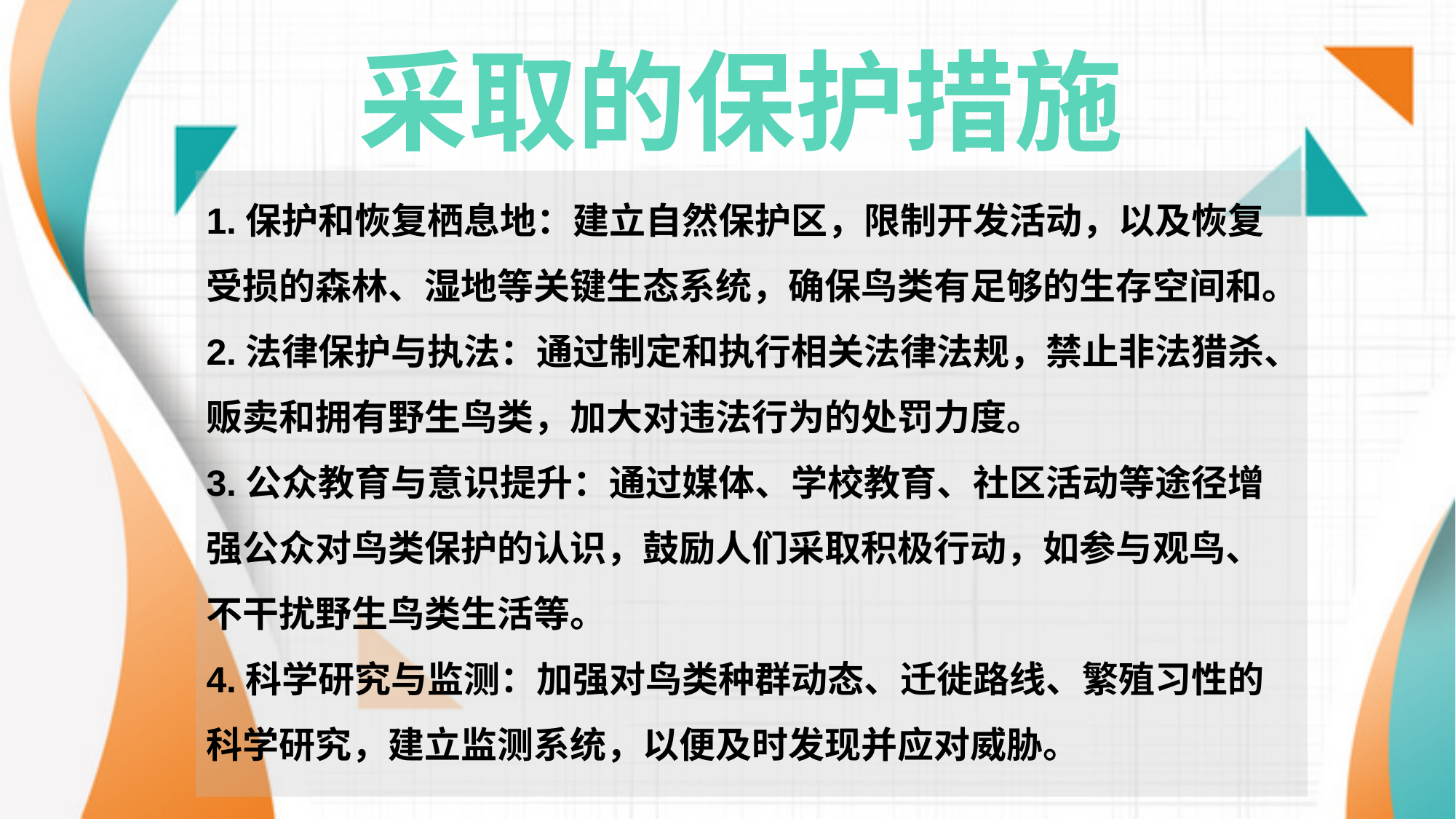

采取的保护措施
1.保护和恢复栖息地：建立自然保护区，限制开发活动，以及恢复受损的森林、湿地等关键生态系统，确保鸟类有足够的生存空间和。
2.法律保护与执法：通过制定和执行相关法律法规，禁止非法猎杀、贩卖和拥有野生鸟类，加大对违法行为的处罚力度。
3.公众教育与意识提升：通过媒体、学校教育、社区活动等途径增强公众对鸟类保护的认识，鼓励人们采取积极行动，如参与观鸟、不干扰野生鸟类生活等。
4.科学研究与监测：加强对鸟类种群动态、迁徙路线、繁殖习性的科学研究，建立监测系统，以便及时发现并应对威胁。